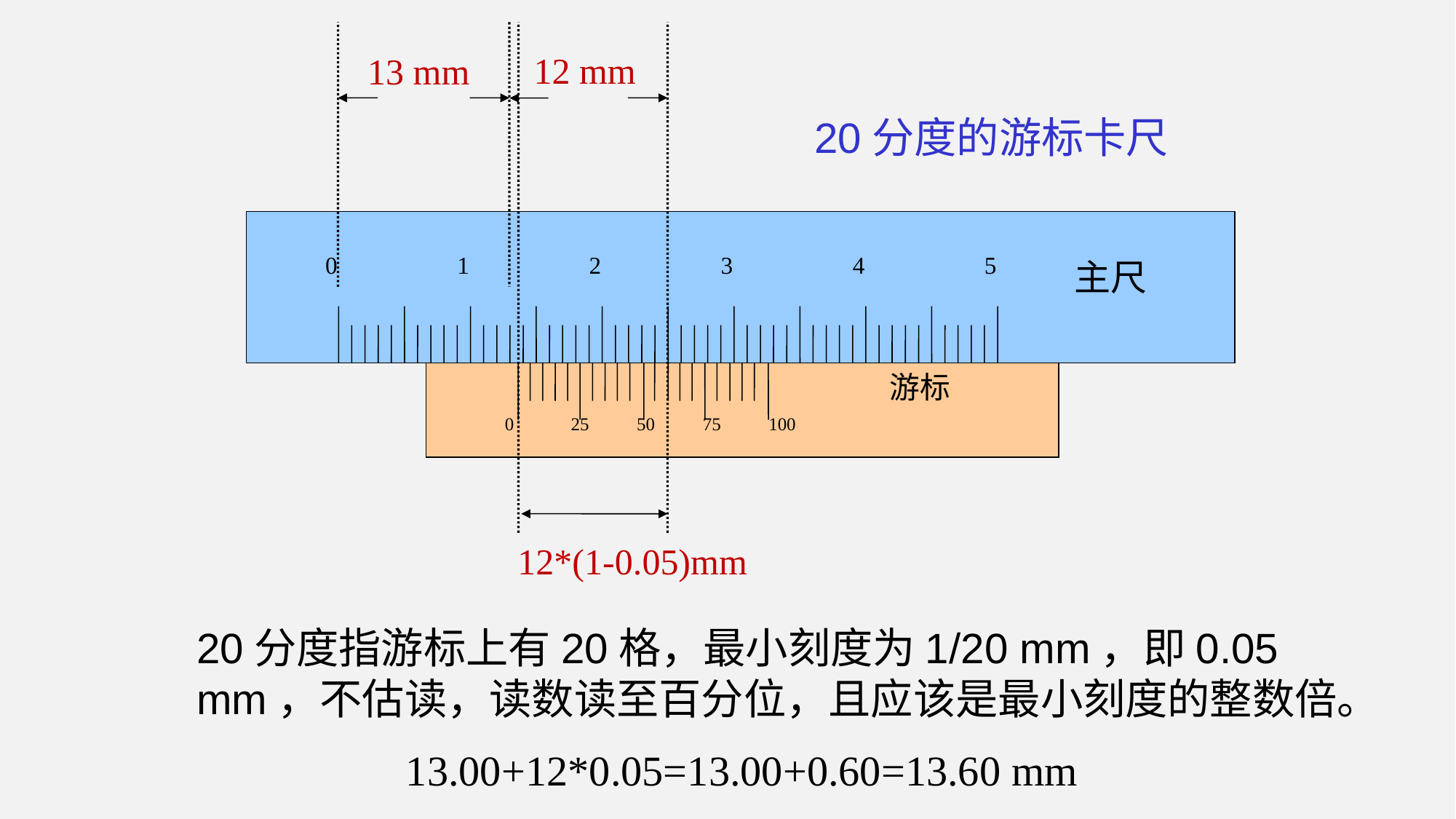

12 mm
13 mm

12*(1-0.05)mm
20分度的游标卡尺

0
1
2
3
4
5
主尺

游标
0
25
50
75
100
20分度指游标上有20格，最小刻度为1/20 mm，即0.05 mm，不估读，读数读至百分位，且应该是最小刻度的整数倍。
13.00+12*0.05=13.00+0.60=13.60 mm